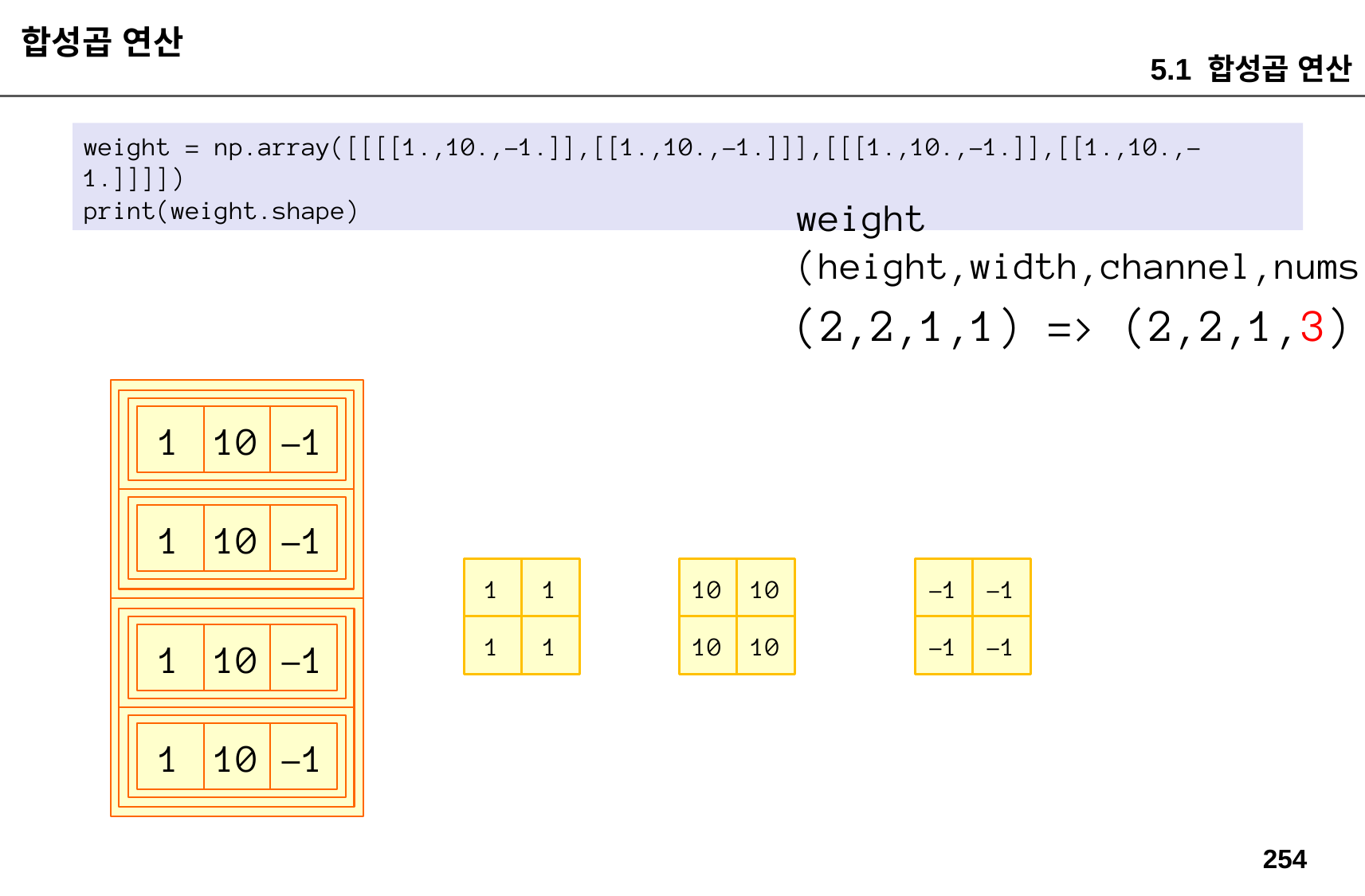

합성곱 연산
5.1 합성곱 연산
weight = np.array([[[[1.,10.,-1.]],[[1.,10.,-1.]]],[[[1.,10.,-1.]],[[1.,10.,-1.]]]])
print(weight.shape)
weight
(height,width,channel,nums)
(2,2,1,1) => (2,2,1,3)

1
10
-1

1
10
-1
1
1
10
10
-1
-1

1
1
10
10
-1
-1
1
10
-1

1
10
-1